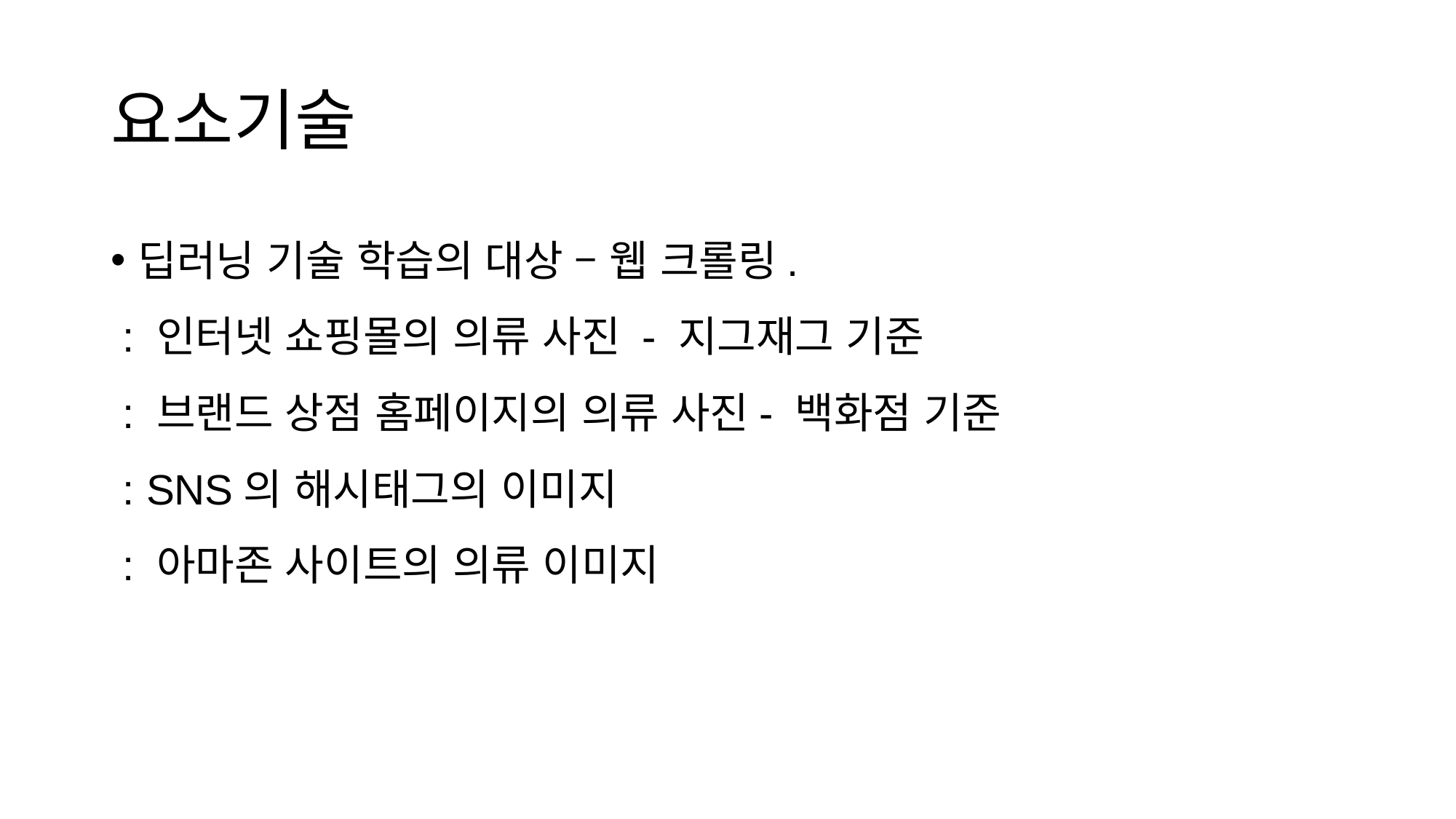

# 요소기술
딥러닝 기술 학습의 대상 – 웹 크롤링.
 : 인터넷 쇼핑몰의 의류 사진 - 지그재그 기준
 : 브랜드 상점 홈페이지의 의류 사진- 백화점 기준
 : SNS의 해시태그의 이미지
 : 아마존 사이트의 의류 이미지